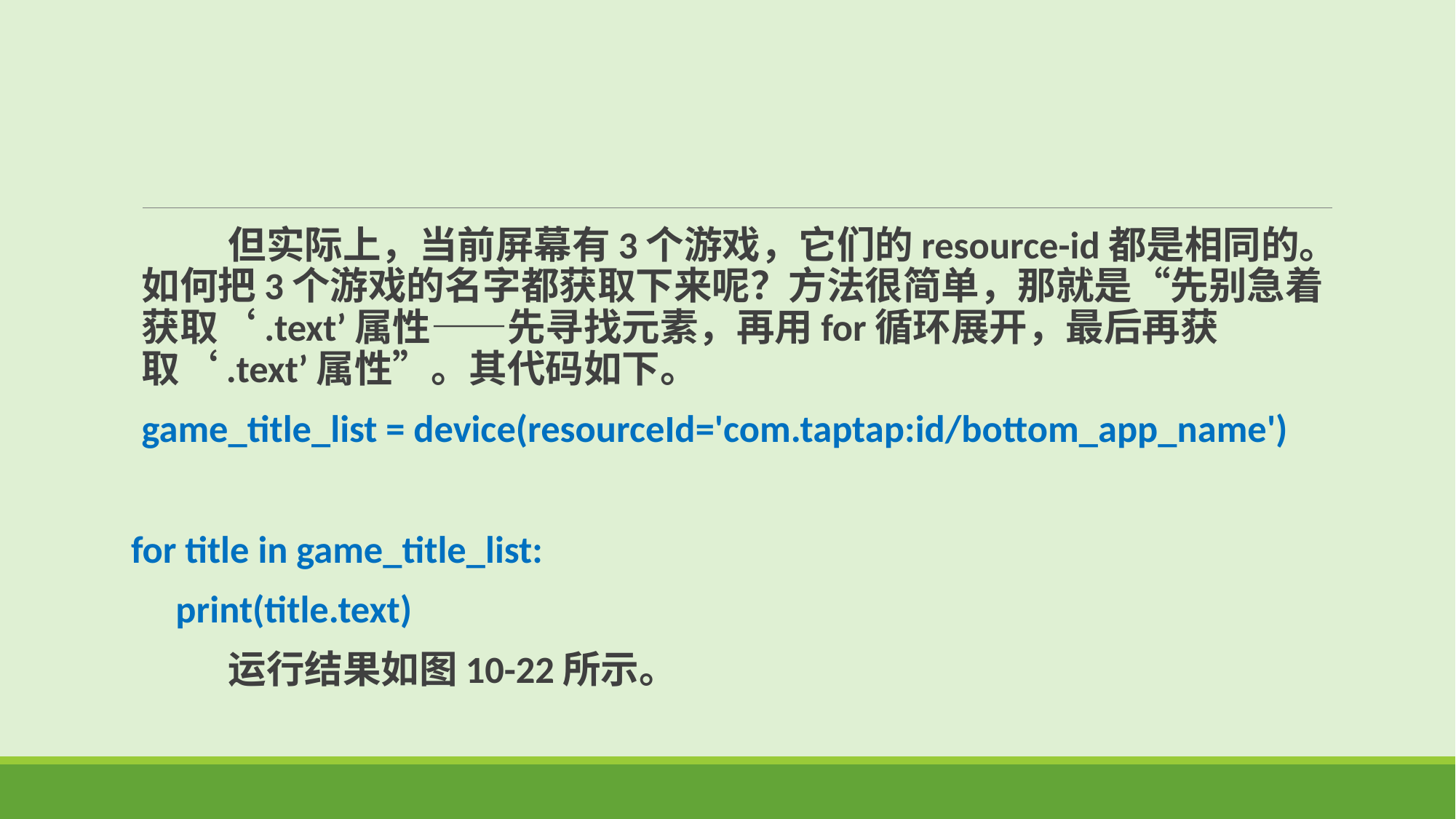

但实际上，当前屏幕有3个游戏，它们的resource-id都是相同的。如何把3个游戏的名字都获取下来呢？方法很简单，那就是“先别急着获取‘.text’属性——先寻找元素，再用for循环展开，最后再获取‘.text’属性”。其代码如下。
game_title_list = device(resourceId='com.taptap:id/bottom_app_name')

for title in game_title_list:
    print(title.text)
         运行结果如图10-22所示。